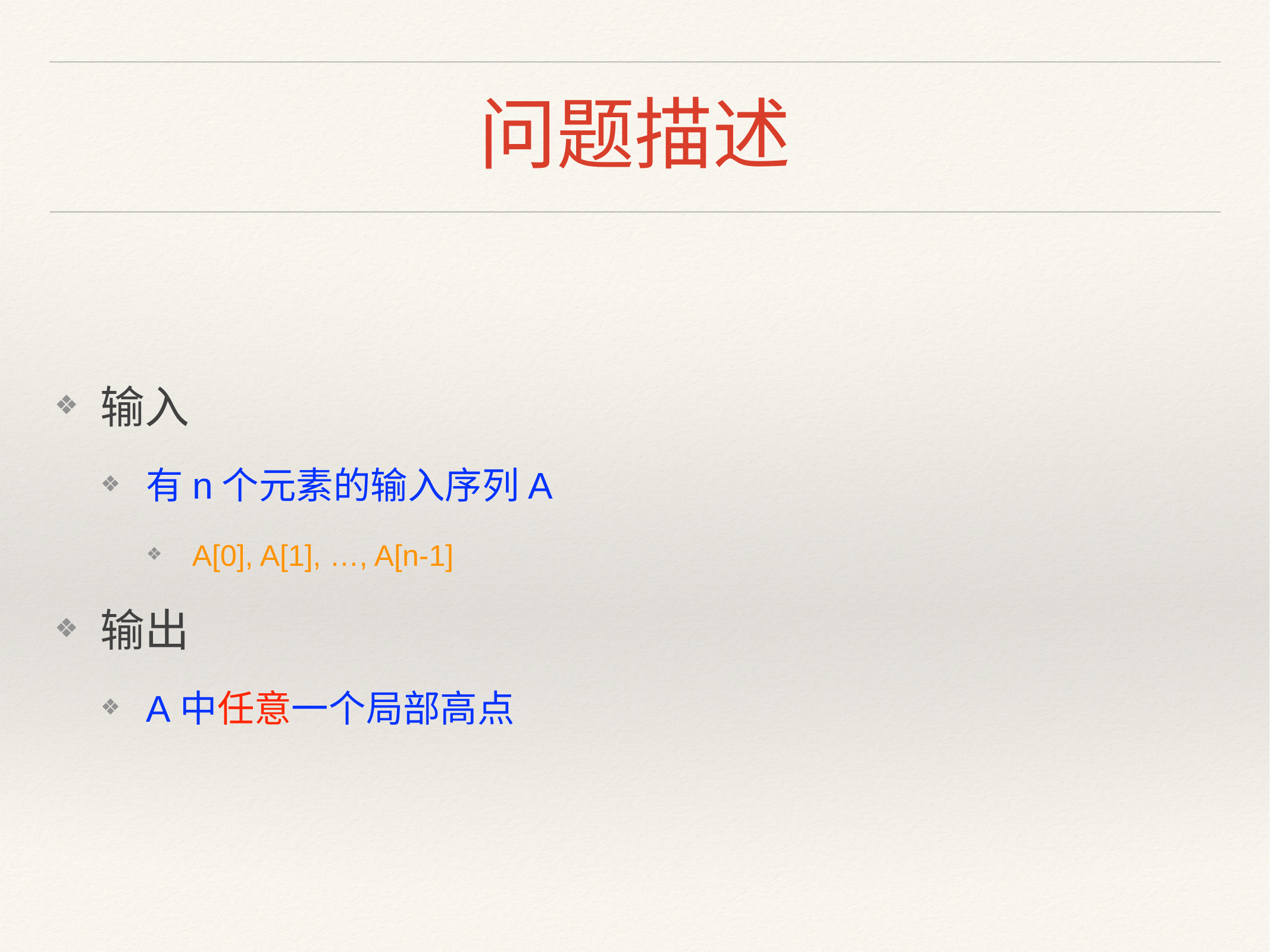

# 问题描述
输入
有n个元素的输入序列A
A[0], A[1], …, A[n-1]
输出
A中任意一个局部高点